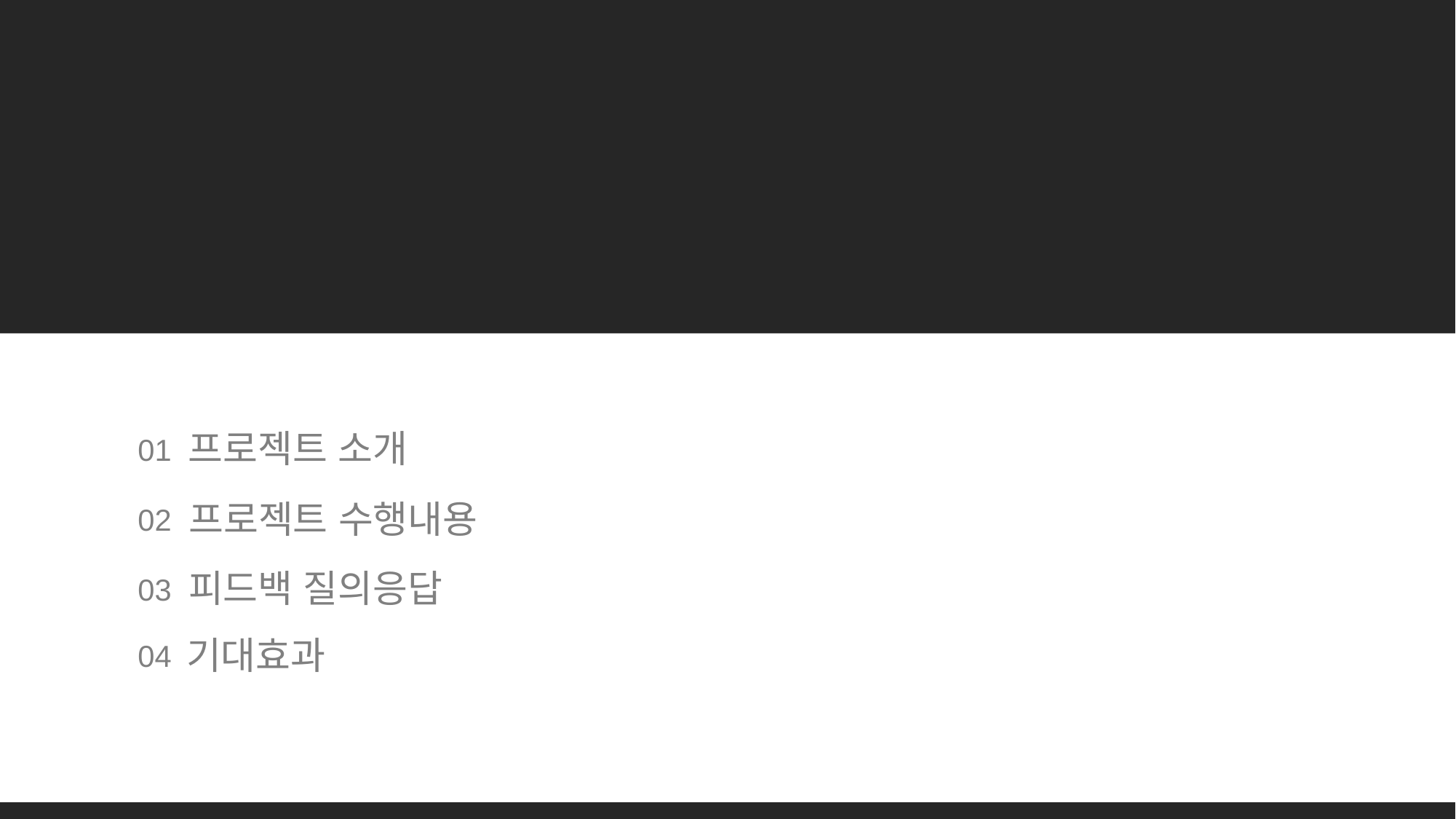

CoB
KMU Software Capstone Project
INDEX

프로젝트 소개
01
프로젝트 수행내용
02
피드백 질의응답
03
기대효과
04